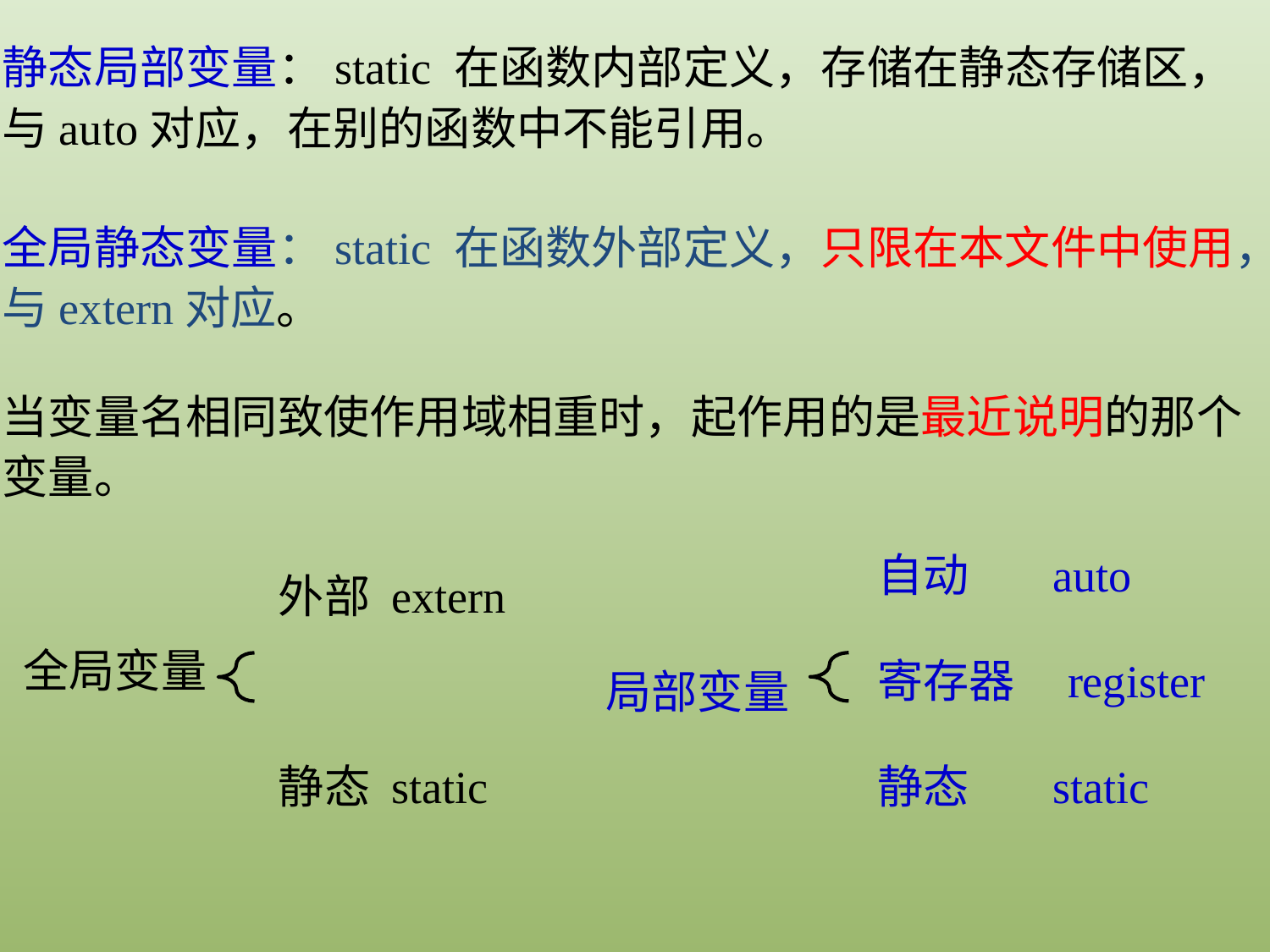

静态局部变量：static 在函数内部定义，存储在静态存储区，与auto对应，在别的函数中不能引用。
全局静态变量：static 在函数外部定义，只限在本文件中使用，与extern对应。
当变量名相同致使作用域相重时，起作用的是最近说明的那个变量。
自动       auto
寄存器    register

局部变量
静态       static
外部 extern
全局变量

静态 static
240